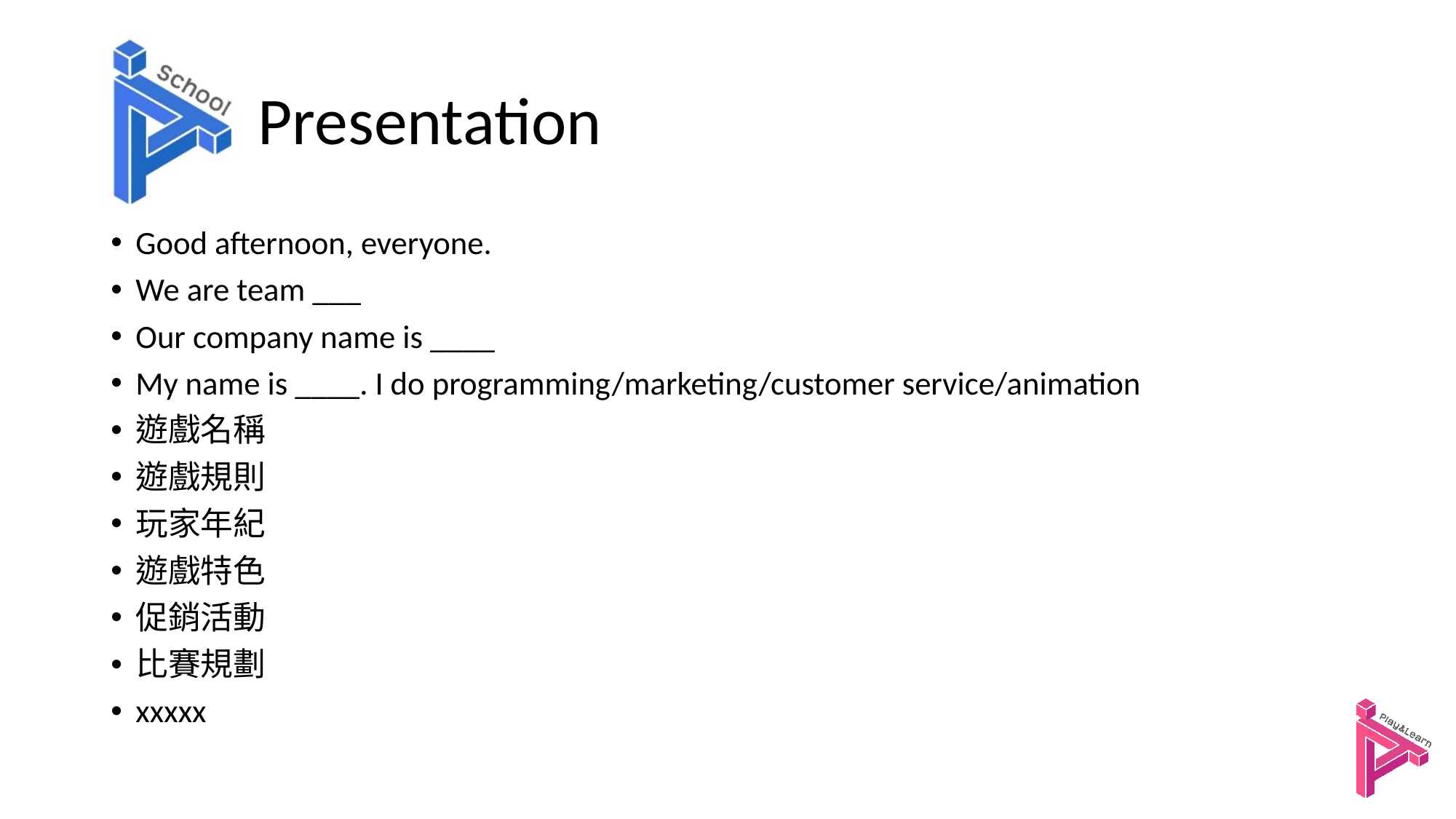

# Presentation
Good afternoon, everyone.
We are team ___
Our company name is ____
My name is ____. I do programming/marketing/customer service/animation
遊戲名稱
遊戲規則
玩家年紀
遊戲特色
促銷活動
比賽規劃
xxxxx